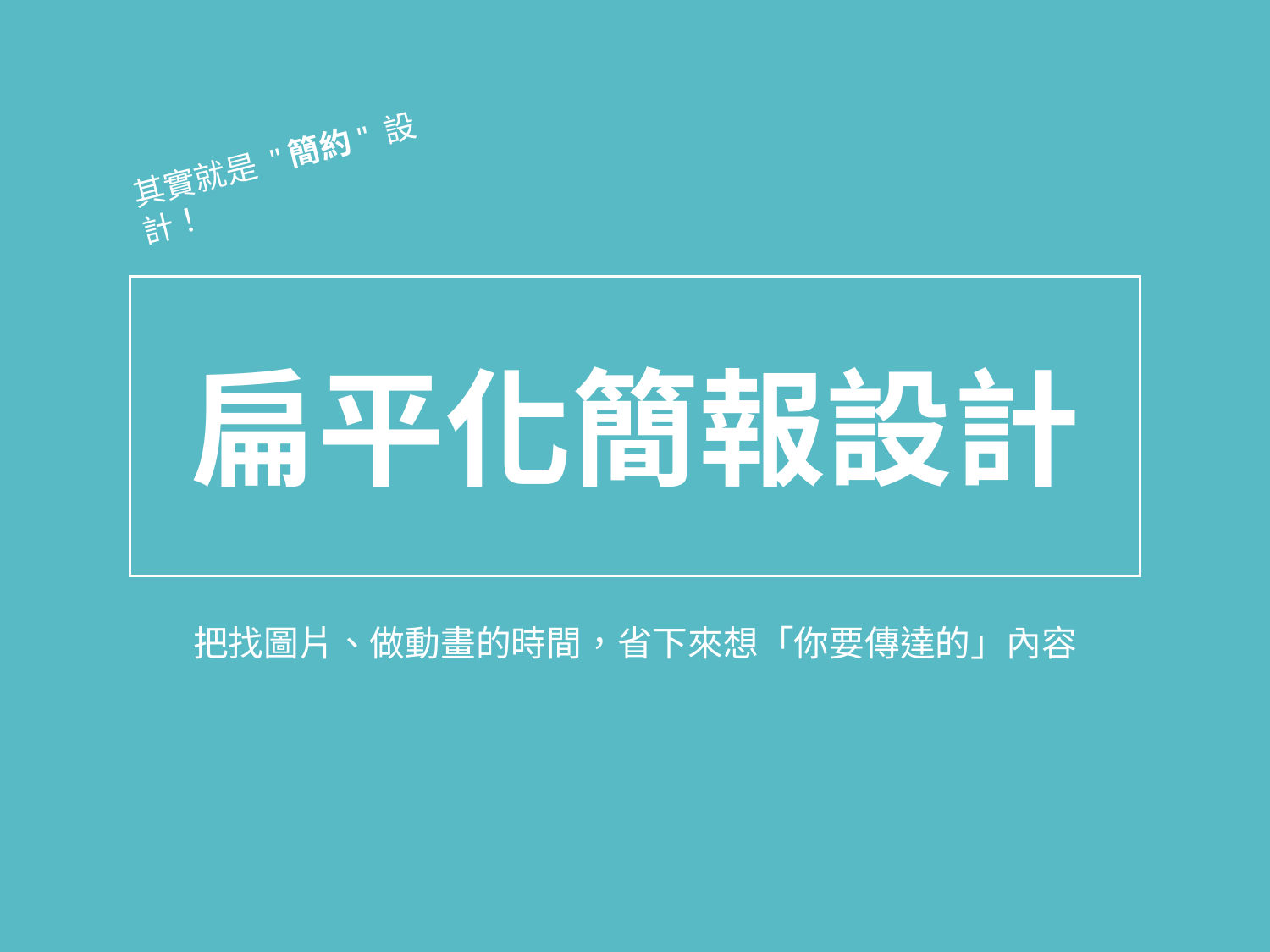

其實就是 "簡約" 設計！

扁平化簡報設計
把找圖片、做動畫的時間，省下來想「你要傳達的」內容